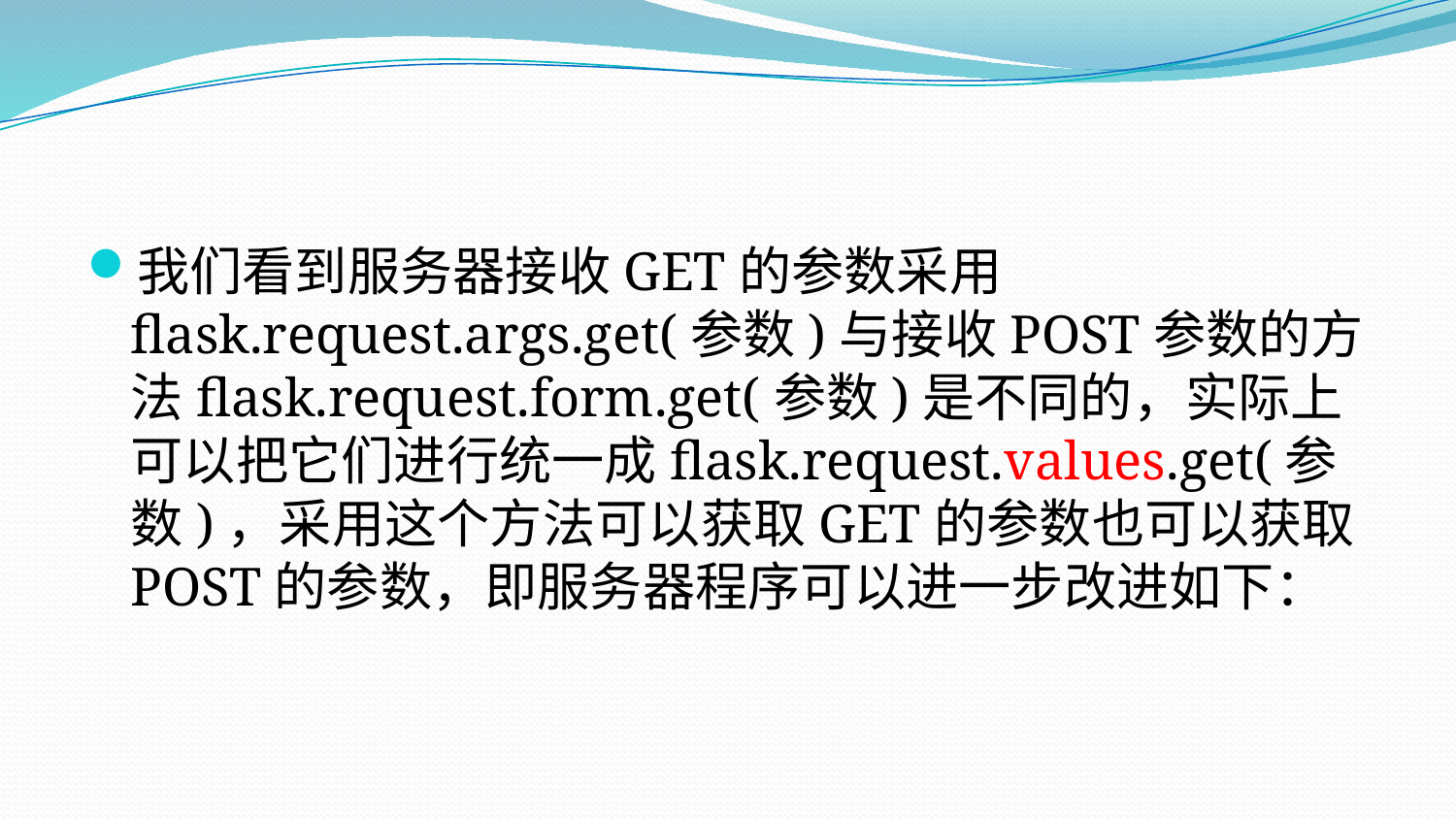

#
我们看到服务器接收GET的参数采用flask.request.args.get(参数)与接收POST参数的方法flask.request.form.get(参数)是不同的，实际上可以把它们进行统一成flask.request.values.get(参数)，采用这个方法可以获取GET的参数也可以获取POST的参数，即服务器程序可以进一步改进如下：